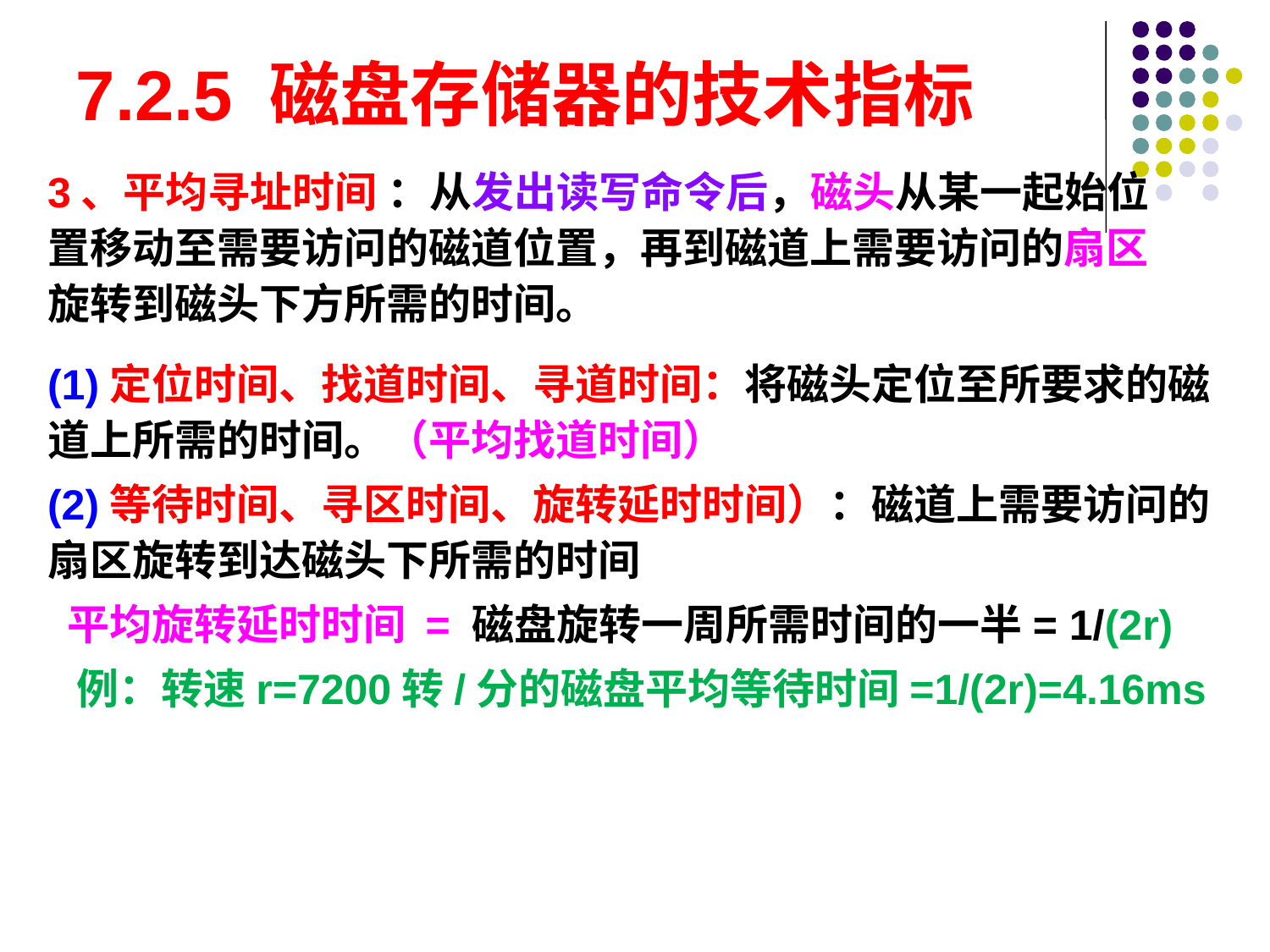

# 7.2.5 磁盘存储器的技术指标
3、平均寻址时间 ：从发出读写命令后，磁头从某一起始位置移动至需要访问的磁道位置，再到磁道上需要访问的扇区旋转到磁头下方所需的时间。

(1)定位时间、找道时间、寻道时间：将磁头定位至所要求的磁道上所需的时间。（平均找道时间）
(2)等待时间、寻区时间、旋转延时时间）：磁道上需要访问的扇区旋转到达磁头下所需的时间
 平均旋转延时时间 = 磁盘旋转一周所需时间的一半= 1/(2r)
  例：转速r=7200转/分的磁盘平均等待时间=1/(2r)=4.16ms